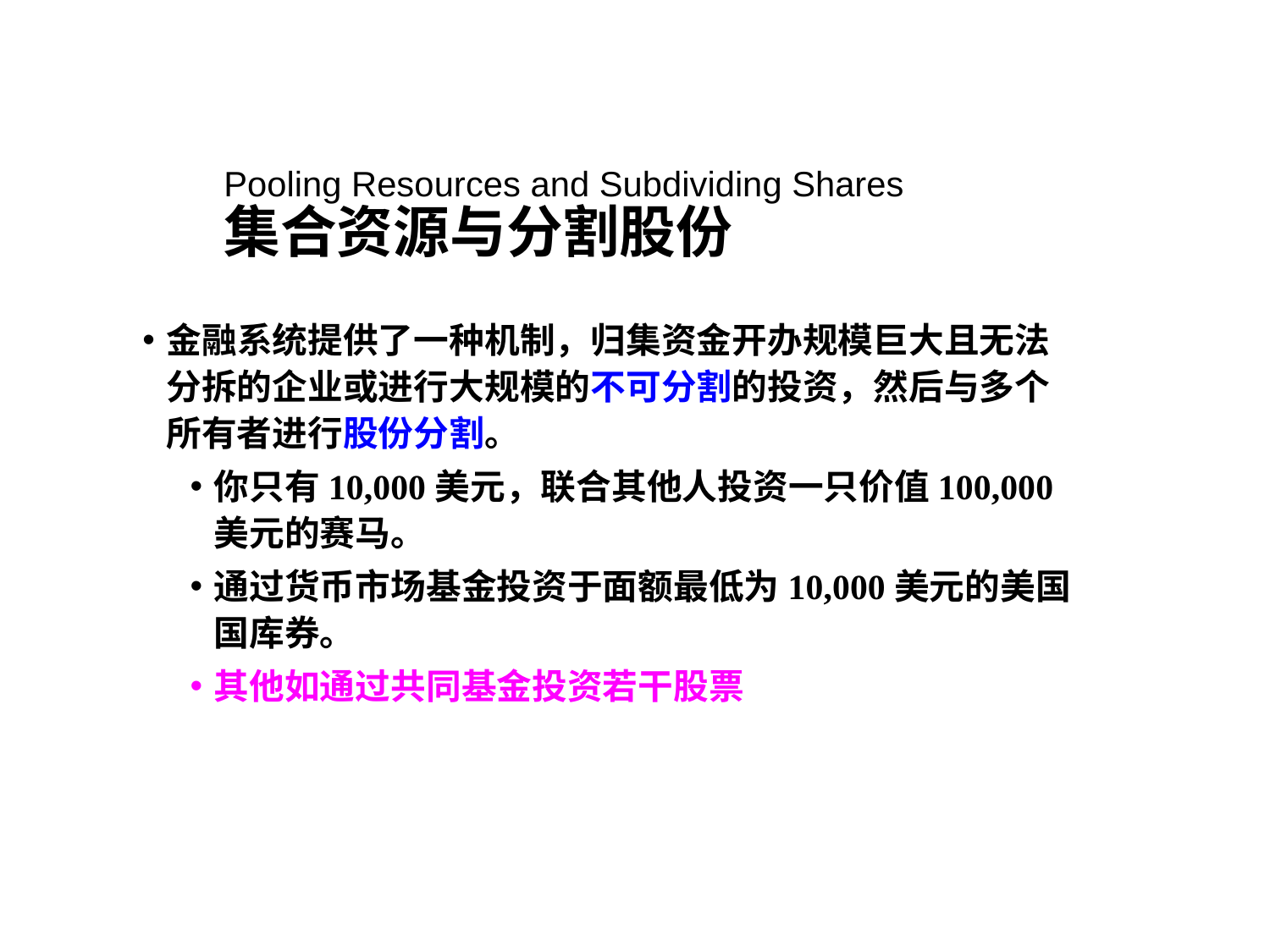

# Pooling Resources and Subdividing Shares 集合资源与分割股份
金融系统提供了一种机制，归集资金开办规模巨大且无法分拆的企业或进行大规模的不可分割的投资，然后与多个所有者进行股份分割。
你只有10,000美元，联合其他人投资一只价值100,000美元的赛马。
通过货币市场基金投资于面额最低为10,000美元的美国国库券。
其他如通过共同基金投资若干股票